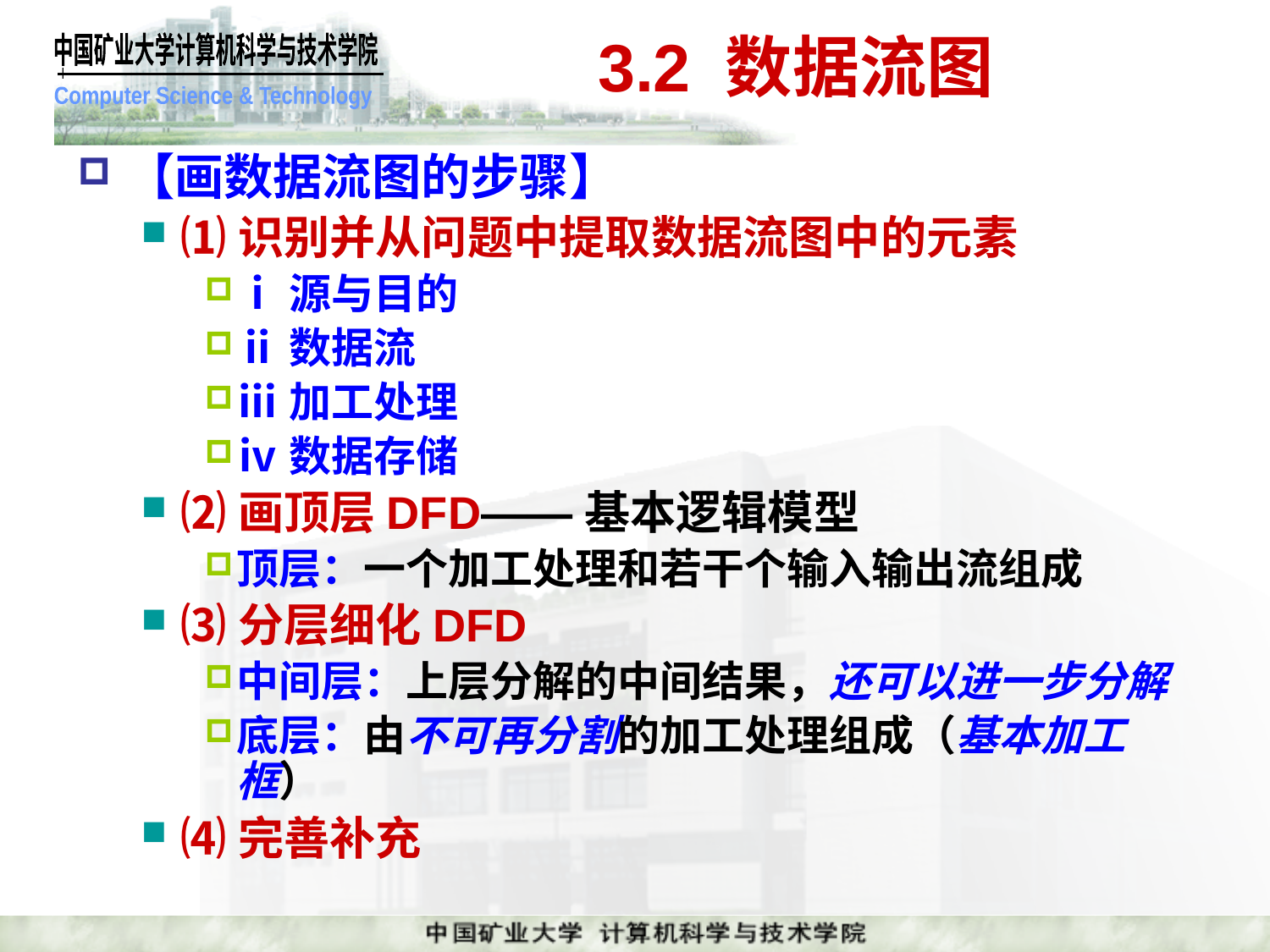

# 3.2 数据流图
【画数据流图的步骤】
⑴识别并从问题中提取数据流图中的元素
ⅰ源与目的
ⅱ数据流
ⅲ加工处理
ⅳ数据存储
⑵画顶层DFD——基本逻辑模型
顶层：一个加工处理和若干个输入输出流组成
⑶分层细化DFD
中间层：上层分解的中间结果，还可以进一步分解
底层：由不可再分割的加工处理组成（基本加工框）
⑷完善补充
17